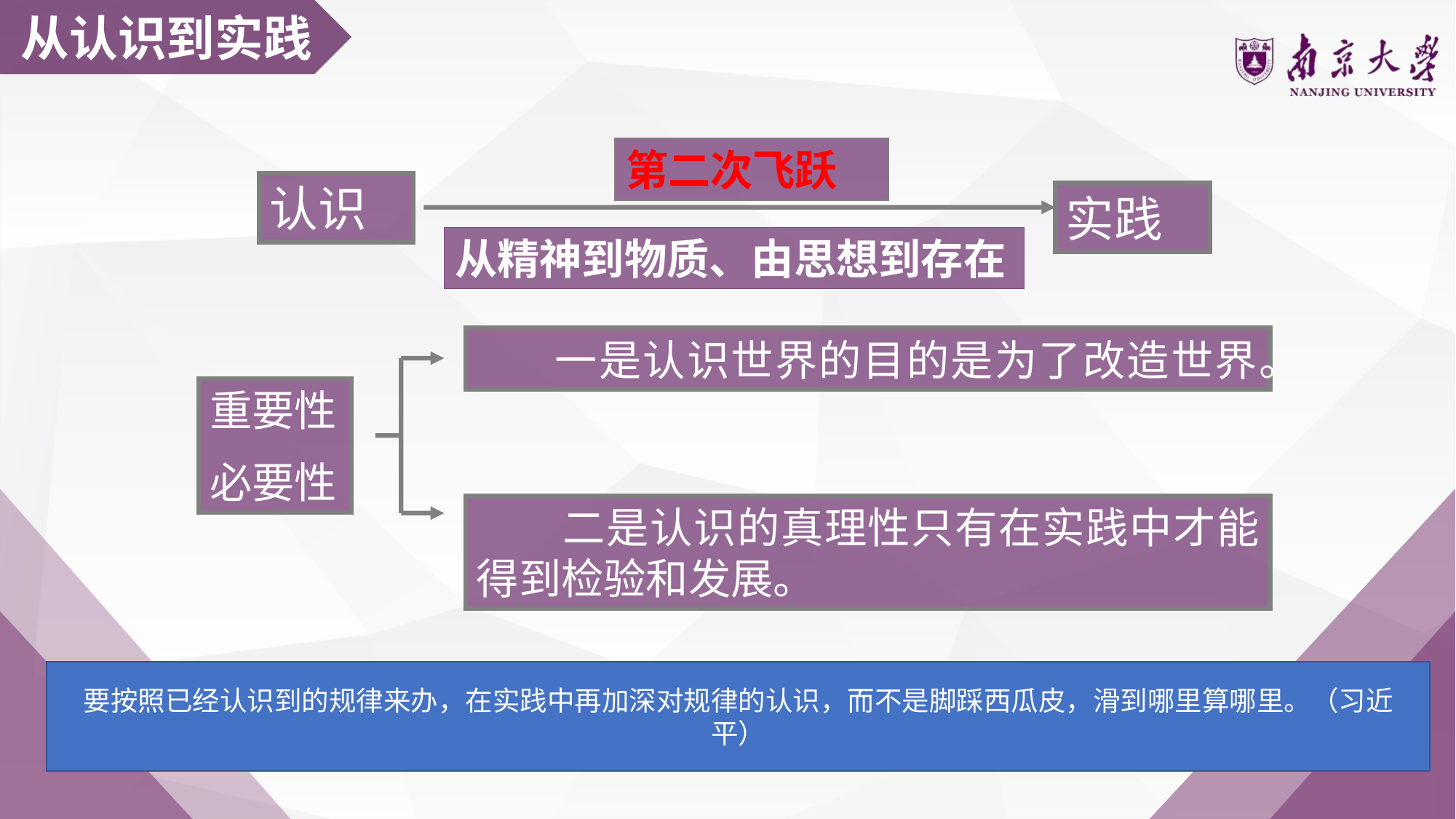

从认识到实践
第二次飞跃

认识
实践
从精神到物质、由思想到存在
      一是认识世界的目的是为了改造世界。

重要性
必要性

       二是认识的真理性只有在实践中才能得到检验和发展。

要按照已经认识到的规律来办，在实践中再加深对规律的认识，而不是脚踩西瓜皮，滑到哪里算哪里。（习近平）